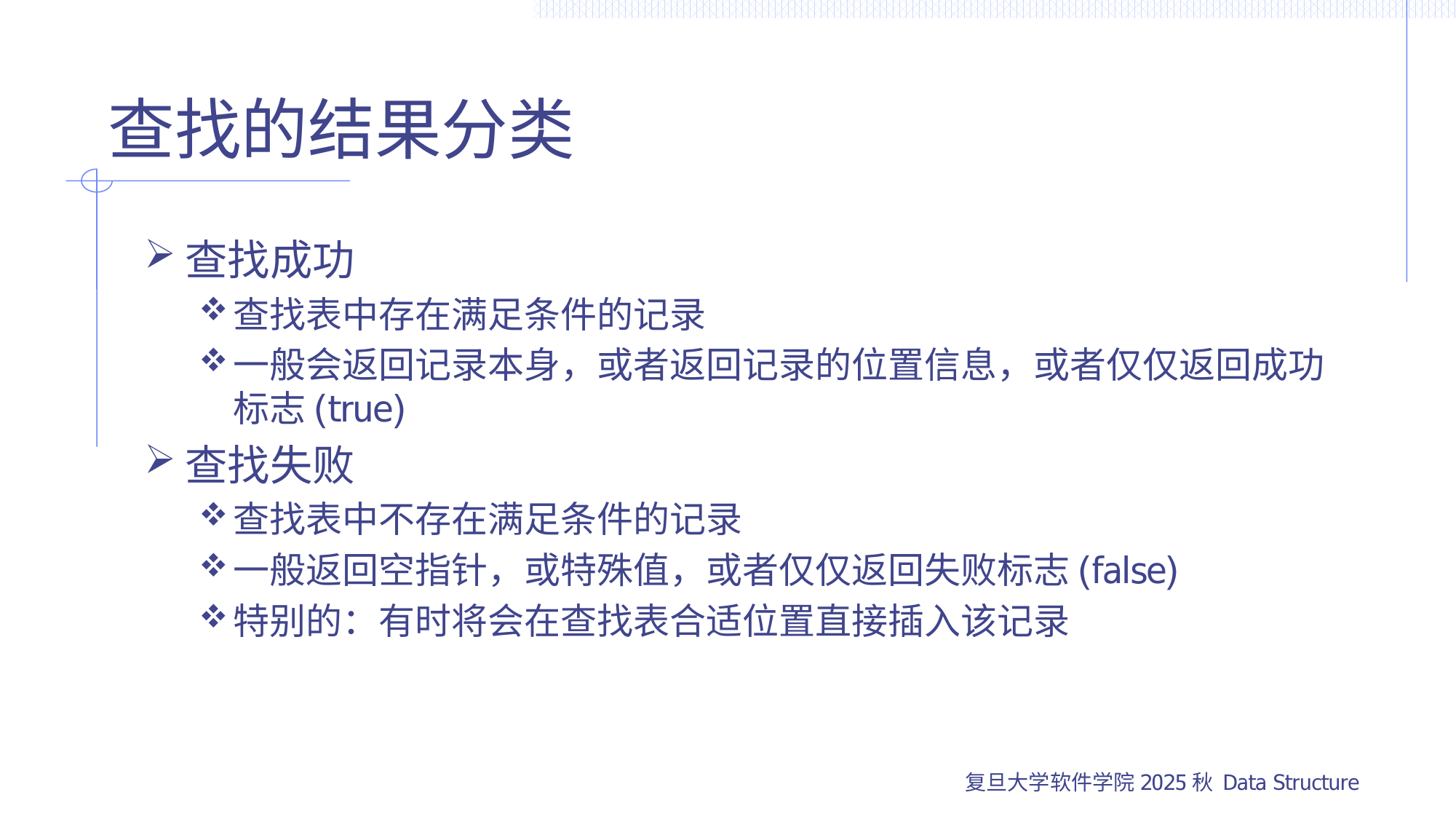

# 查找的结果分类
查找成功
查找表中存在满足条件的记录
一般会返回记录本身，或者返回记录的位置信息，或者仅仅返回成功标志(true)
查找失败
查找表中不存在满足条件的记录
一般返回空指针，或特殊值，或者仅仅返回失败标志(false)
特别的：有时将会在查找表合适位置直接插入该记录